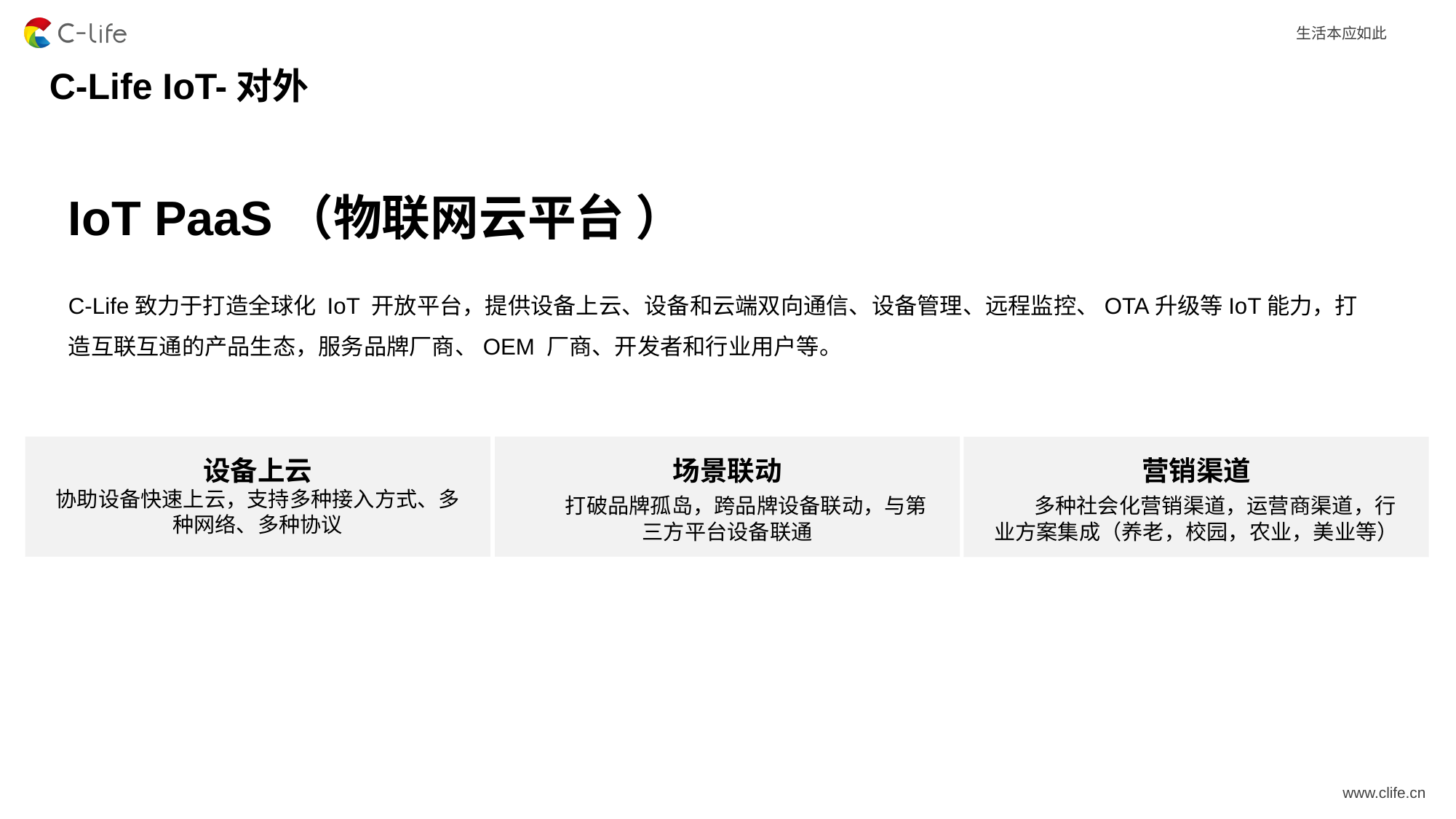

C-Life IoT-对外
IoT PaaS（物联网云平台 ）

C-Life致力于打造全球化 IoT 开放平台，提供设备上云、设备和云端双向通信、设备管理、远程监控、OTA升级等IoT能力，打造互联互通的产品生态，服务品牌厂商、OEM 厂商、开发者和行业用户等。

设备上云
协助设备快速上云，支持多种接入方式、多种网络、多种协议
场景联动
     打破品牌孤岛，跨品牌设备联动，与第三方平台设备联通
营销渠道
     多种社会化营销渠道，运营商渠道，行业方案集成（养老，校园，农业，美业等）